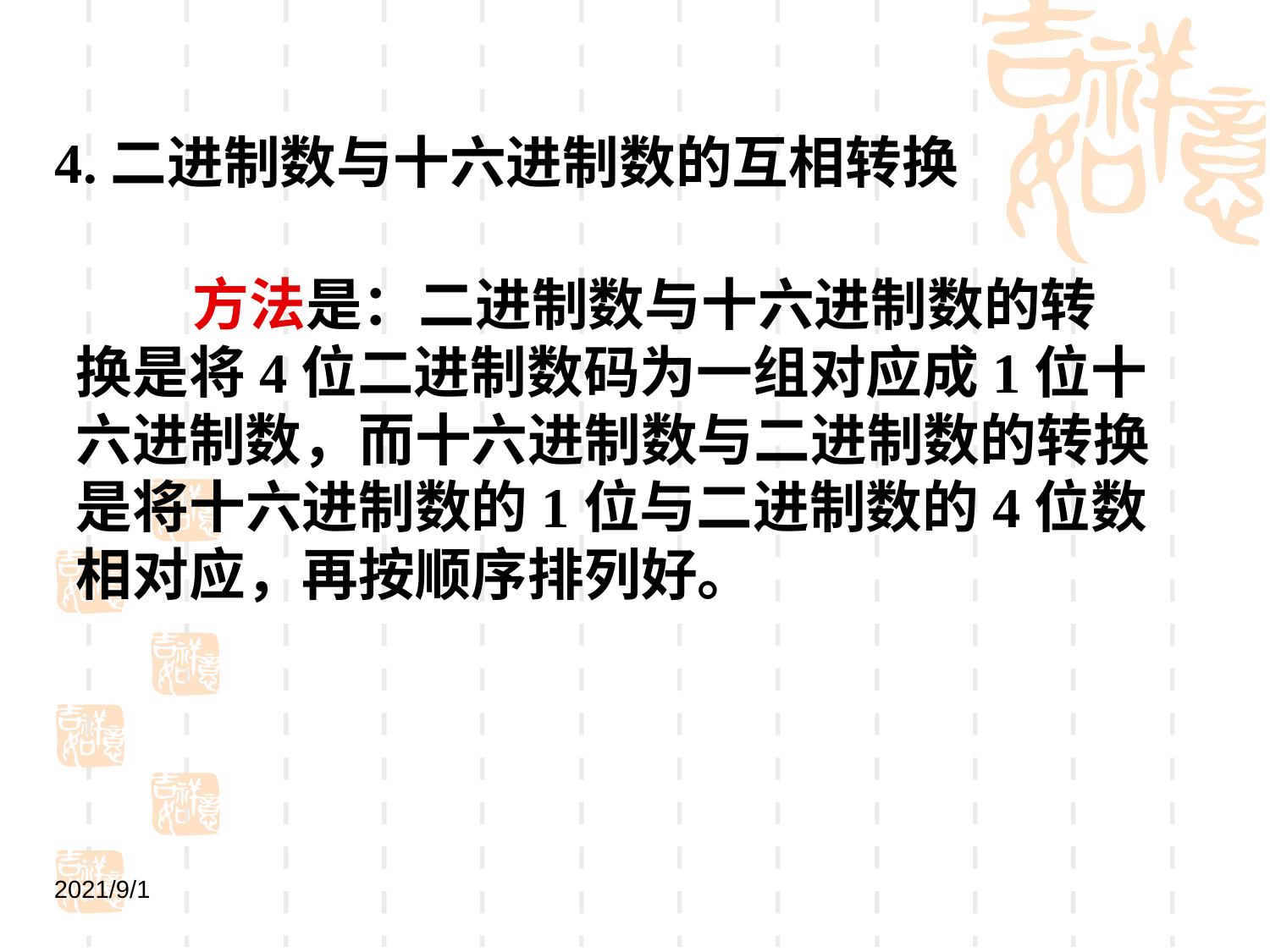

4.二进制数与十六进制数的互相转换
        方法是：二进制数与十六进制数的转换是将4位二进制数码为一组对应成1位十六进制数，而十六进制数与二进制数的转换是将十六进制数的1位与二进制数的4位数相对应，再按顺序排列好。
2021/9/1